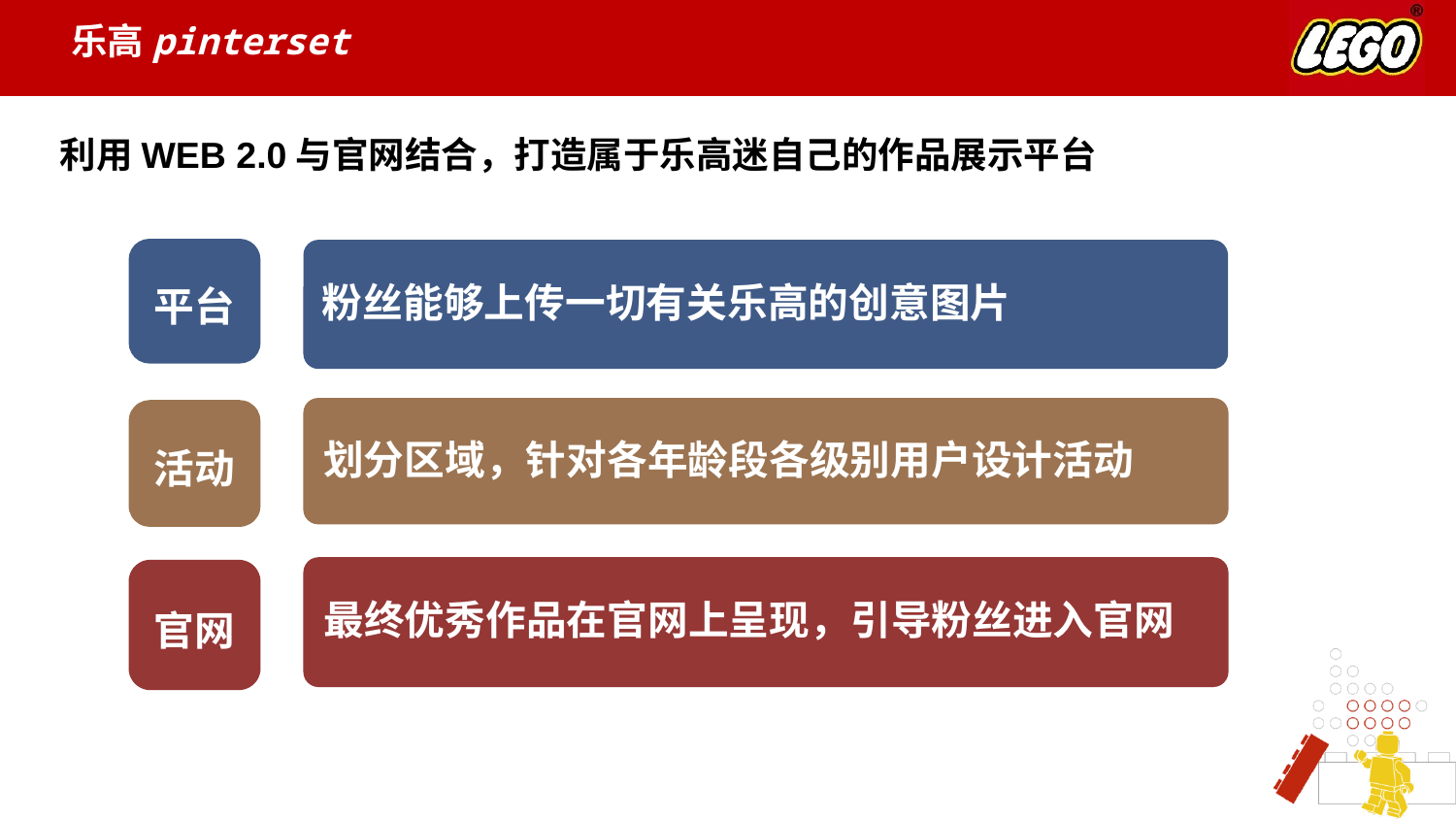

乐高pinterset
利用WEB 2.0与官网结合，打造属于乐高迷自己的作品展示平台
平台
粉丝能够上传一切有关乐高的创意图片
划分区域，针对各年龄段各级别用户设计活动
活动
最终优秀作品在官网上呈现，引导粉丝进入官网
官网